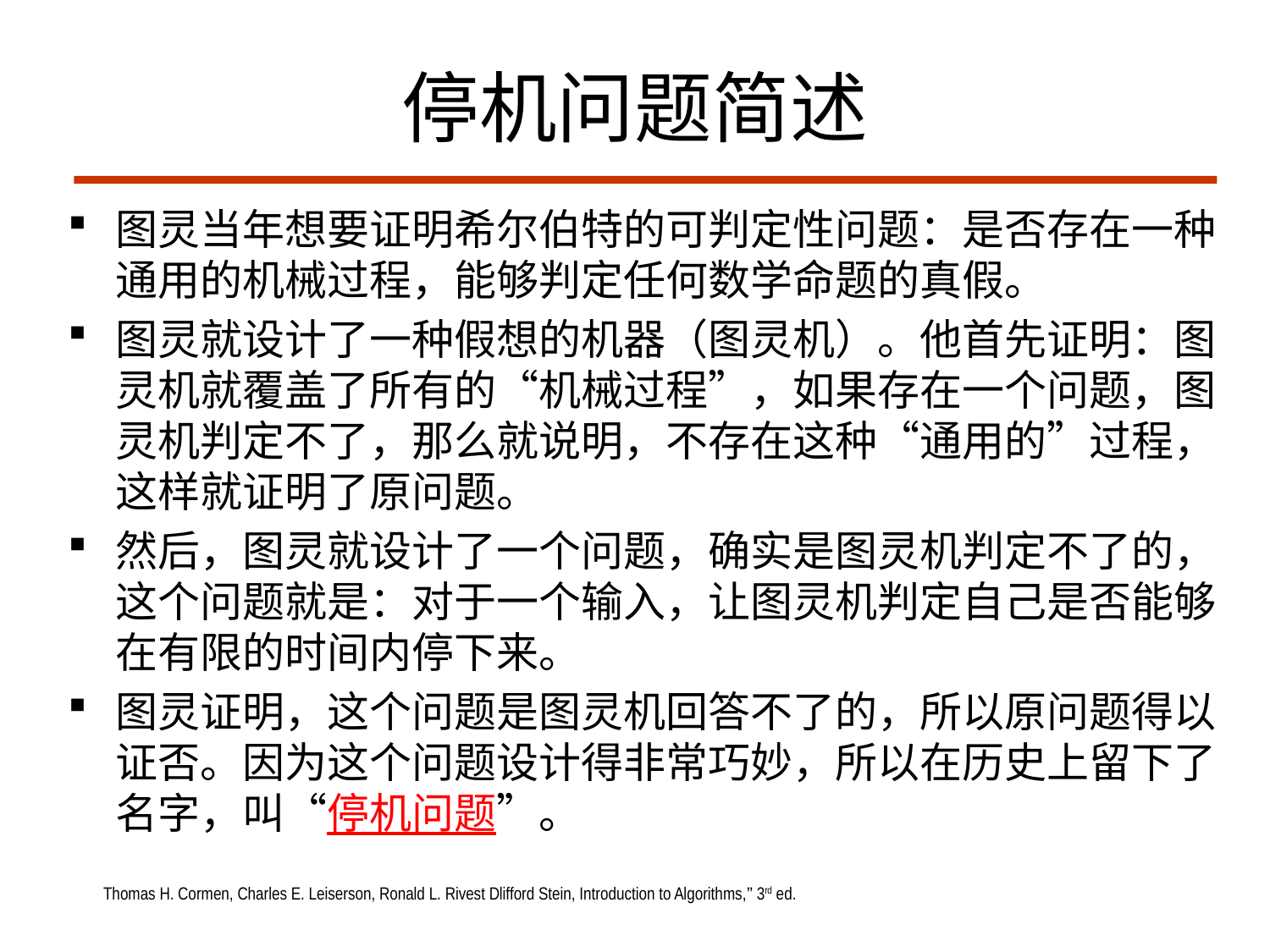

# 停机问题简述
图灵当年想要证明希尔伯特的可判定性问题：是否存在一种通用的机械过程，能够判定任何数学命题的真假。
图灵就设计了一种假想的机器（图灵机）。他首先证明：图灵机就覆盖了所有的“机械过程”，如果存在一个问题，图灵机判定不了，那么就说明，不存在这种“通用的”过程，这样就证明了原问题。
然后，图灵就设计了一个问题，确实是图灵机判定不了的，这个问题就是：对于一个输入，让图灵机判定自己是否能够在有限的时间内停下来。
图灵证明，这个问题是图灵机回答不了的，所以原问题得以证否。因为这个问题设计得非常巧妙，所以在历史上留下了名字，叫“停机问题”。